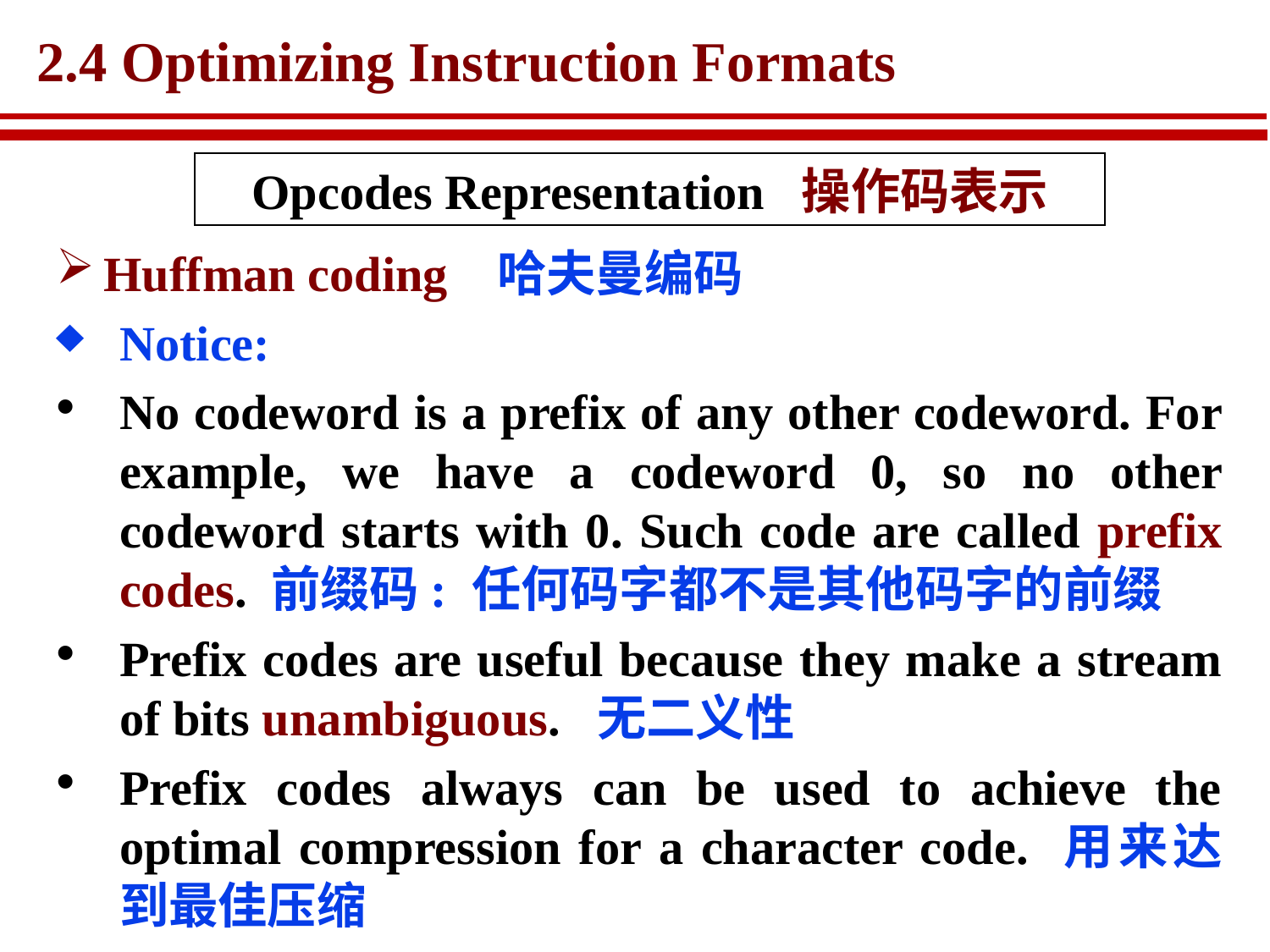

# 2.4 Optimizing Instruction Formats
Opcodes Representation  操作码表示
Huffman coding   哈夫曼编码
Notice:
No codeword is a prefix of any other codeword. For example, we have a codeword 0, so no other codeword starts with 0. Such code are called prefix codes. 前缀码: 任何码字都不是其他码字的前缀
Prefix codes are useful because they make a stream of bits unambiguous.  无二义性
Prefix codes always can be used to achieve the optimal compression for a character code. 用来达到最佳压缩